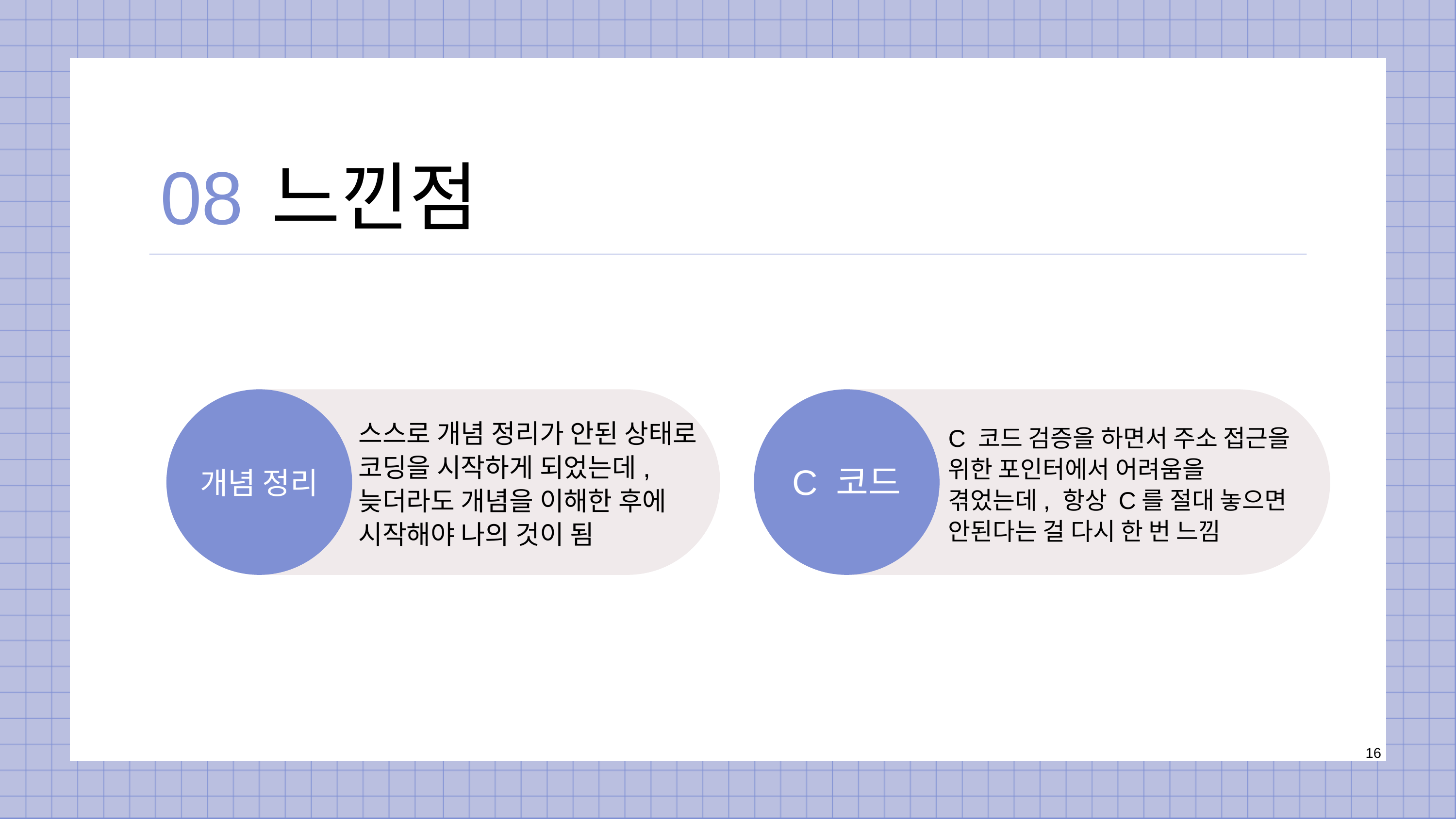

08
느낀점

스스로 개념 정리가 안된 상태로 코딩을 시작하게 되었는데,
늦더라도 개념을 이해한 후에 시작해야 나의 것이 됨
C 코드 검증을 하면서 주소 접근을 위한 포인터에서 어려움을
겪었는데, 항상 C를 절대 놓으면
안된다는 걸 다시 한 번 느낌
C 코드
개념 정리
16